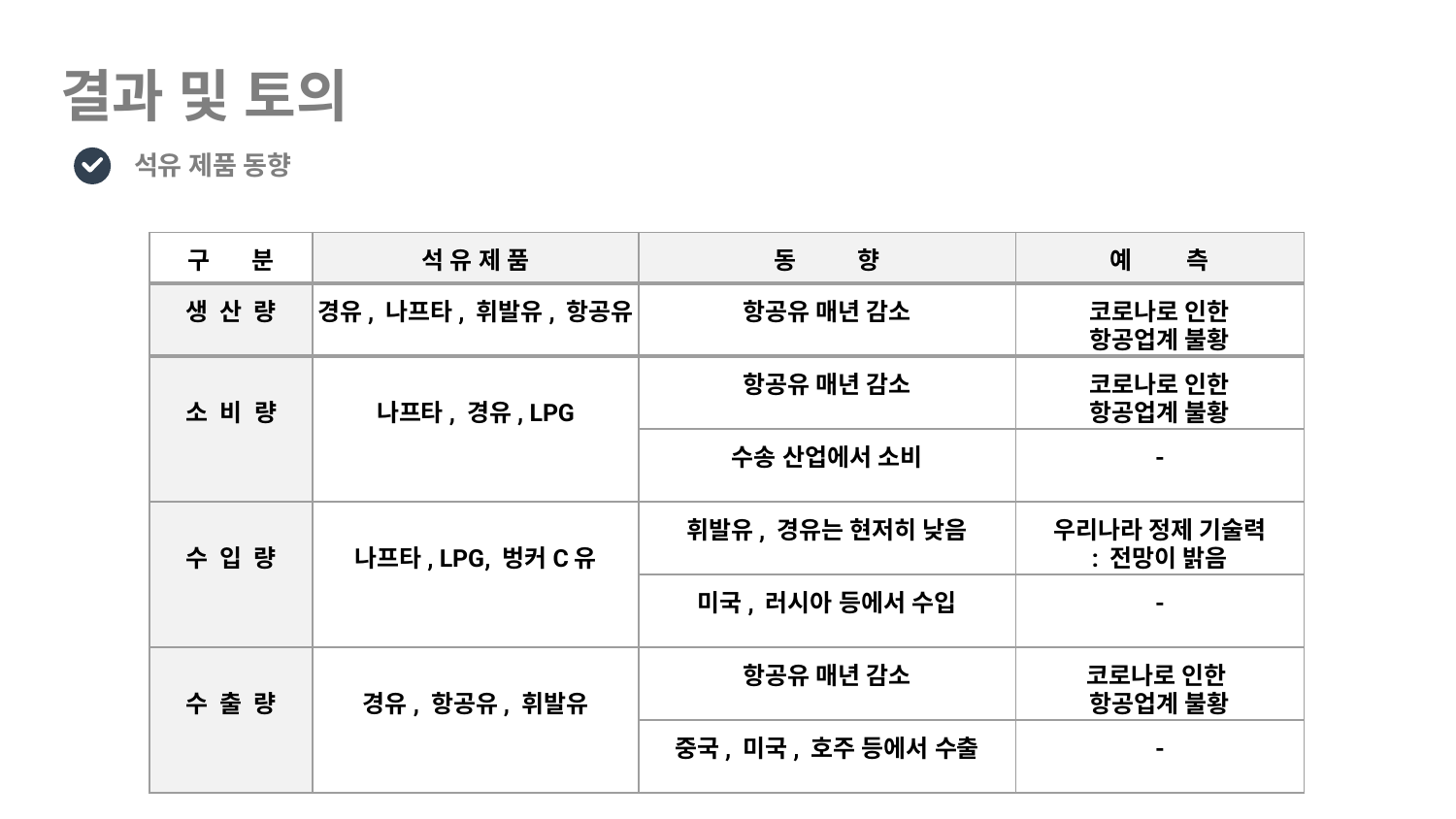

# 결과 및 토의

 석유 제품 동향
| 구 분 | 석 유 제 품 | 동 향 | 예 측 |
| --- | --- | --- | --- |
| 생 산 량 | 경유, 나프타, 휘발유, 항공유 | 항공유 매년 감소 | 코로나로 인한 항공업계 불황 |
| 소 비 량 | 나프타, 경유, LPG | 항공유 매년 감소 | 코로나로 인한 항공업계 불황 |
|  |  | 수송 산업에서 소비 | - |
| 수 입 량 | 나프타, LPG, 벙커C유 | 휘발유, 경유는 현저히 낮음 | 우리나라 정제 기술력 : 전망이 밝음 |
|  |  | 미국, 러시아 등에서 수입 | - |
| 수 출 량 | 경유, 항공유, 휘발유 | 항공유 매년 감소 | 코로나로 인한 항공업계 불황 |
|  |  | 중국, 미국, 호주 등에서 수출 | - |